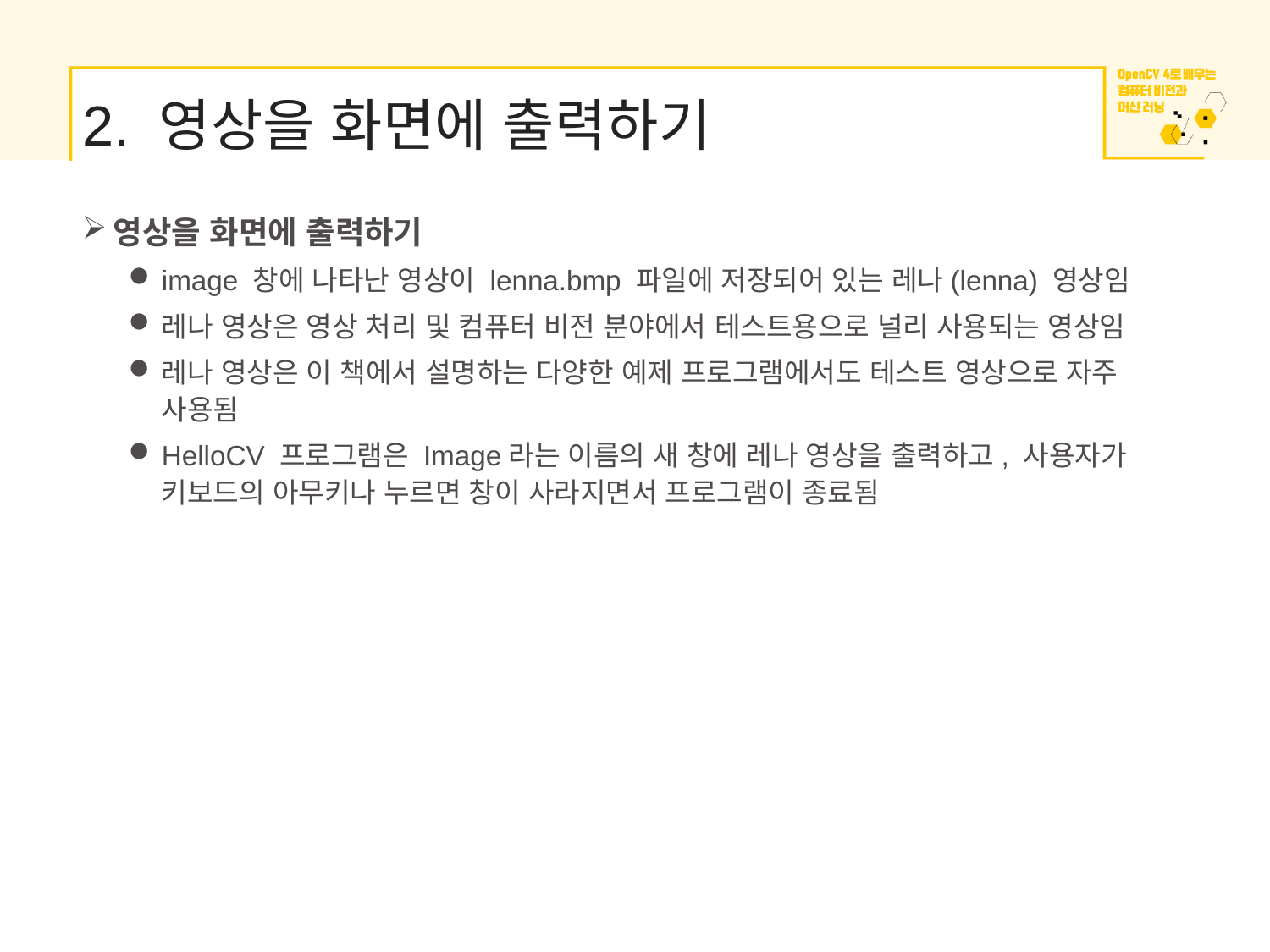

# 2. 영상을 화면에 출력하기
영상을 화면에 출력하기
image 창에 나타난 영상이 lenna.bmp 파일에 저장되어 있는 레나(lenna) 영상임
레나 영상은 영상 처리 및 컴퓨터 비전 분야에서 테스트용으로 널리 사용되는 영상임
레나 영상은 이 책에서 설명하는 다양한 예제 프로그램에서도 테스트 영상으로 자주 사용됨
HelloCV 프로그램은 Image라는 이름의 새 창에 레나 영상을 출력하고, 사용자가 키보드의 아무키나 누르면 창이 사라지면서 프로그램이 종료됨